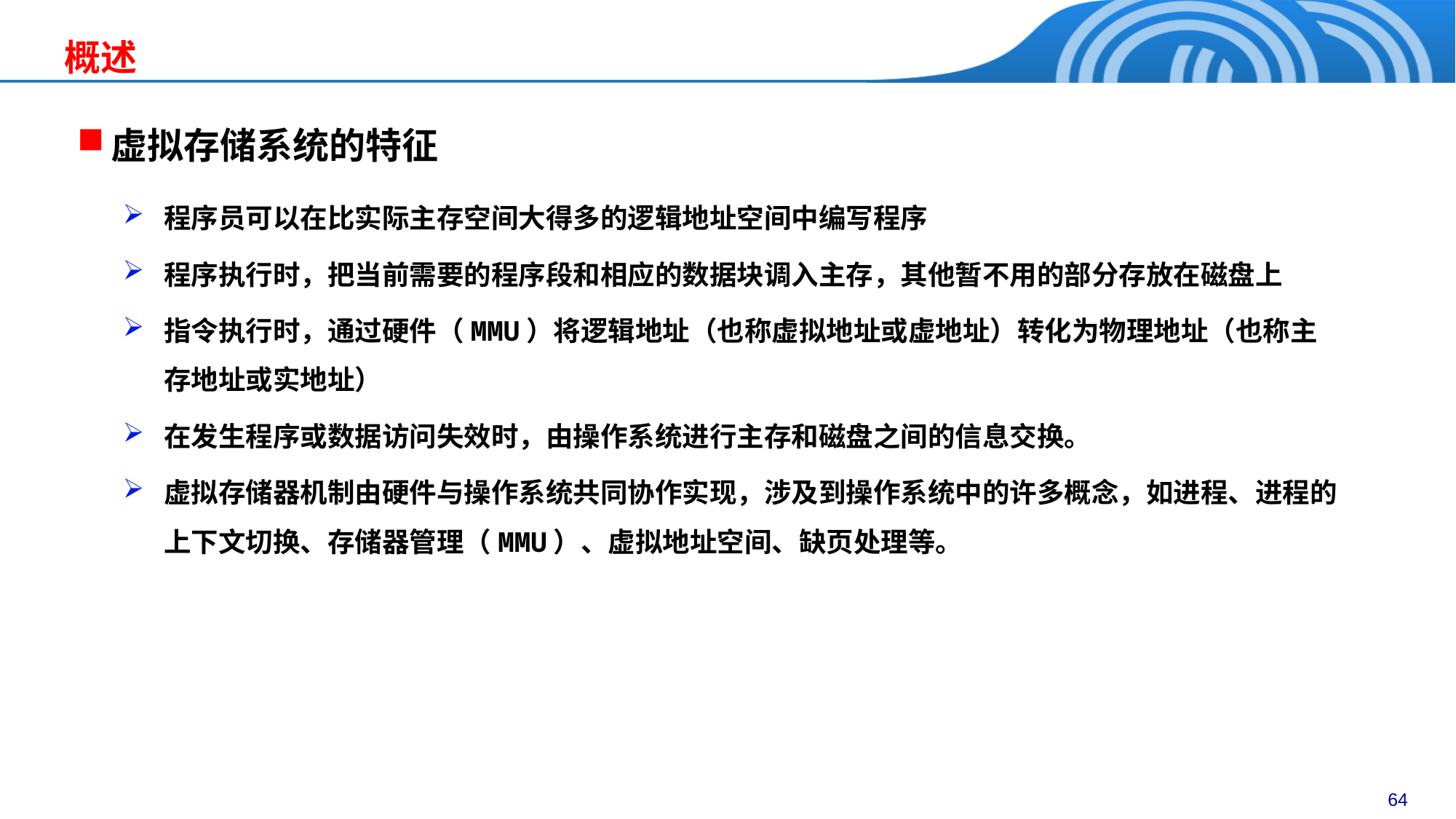

# 概述
虚拟存储系统的特征
程序员可以在比实际主存空间大得多的逻辑地址空间中编写程序
程序执行时，把当前需要的程序段和相应的数据块调入主存，其他暂不用的部分存放在磁盘上
指令执行时，通过硬件（MMU）将逻辑地址（也称虚拟地址或虚地址）转化为物理地址（也称主存地址或实地址）
在发生程序或数据访问失效时，由操作系统进行主存和磁盘之间的信息交换。
虚拟存储器机制由硬件与操作系统共同协作实现，涉及到操作系统中的许多概念，如进程、进程的上下文切换、存储器管理（MMU）、虚拟地址空间、缺页处理等。